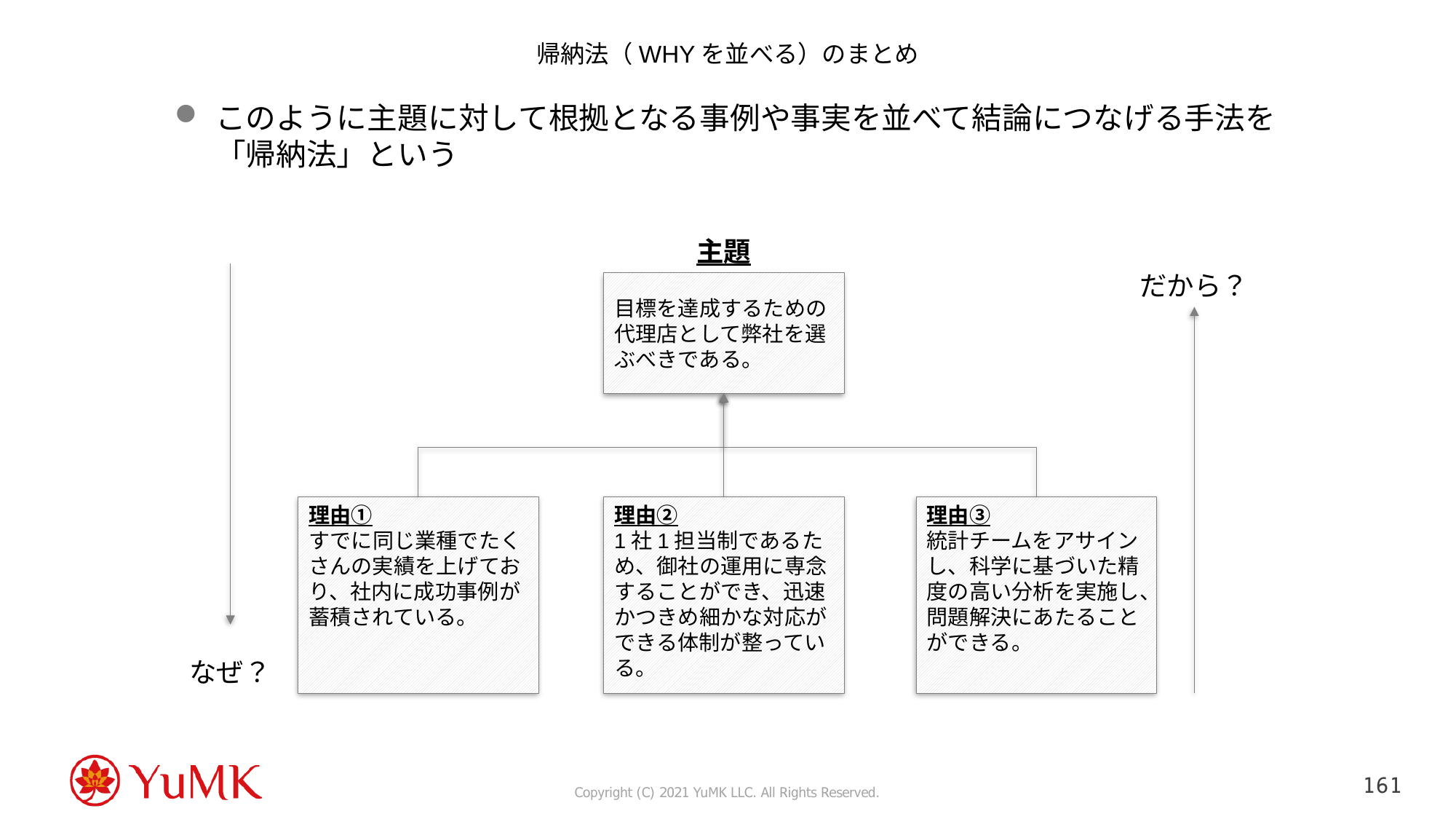

# 帰納法（WHYを並べる）のまとめ
このように主題に対して根拠となる事例や事実を並べて結論につなげる手法を「帰納法」という
主題
だから？
目標を達成するための代理店として弊社を選ぶべきである。
理由①
すでに同じ業種でたくさんの実績を上げており、社内に成功事例が蓄積されている。
理由②
1社1担当制であるため、御社の運用に専念することができ、迅速かつきめ細かな対応ができる体制が整っている。
理由③
統計チームをアサインし、科学に基づいた精度の高い分析を実施し、問題解決にあたることができる。
なぜ？
161